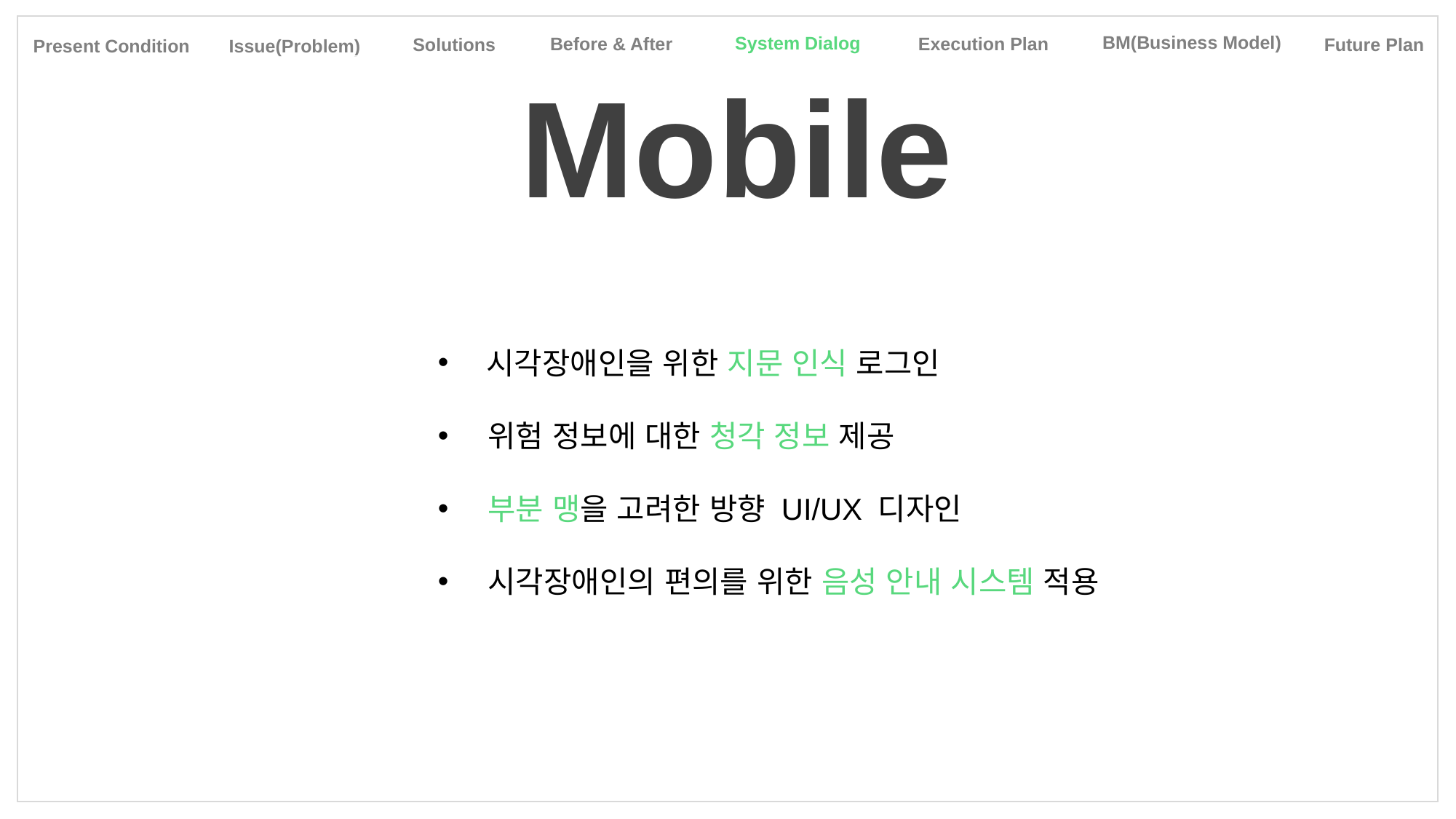

BM(Business Model)
System Dialog
Before & After
Execution Plan
Solutions
Future Plan
Present Condition
Issue(Problem)
Mobile
 시각장애인을 위한 지문 인식 로그인

 위험 정보에 대한 청각 정보 제공

 부분 맹을 고려한 방향 UI/UX 디자인

 시각장애인의 편의를 위한 음성 안내 시스템 적용